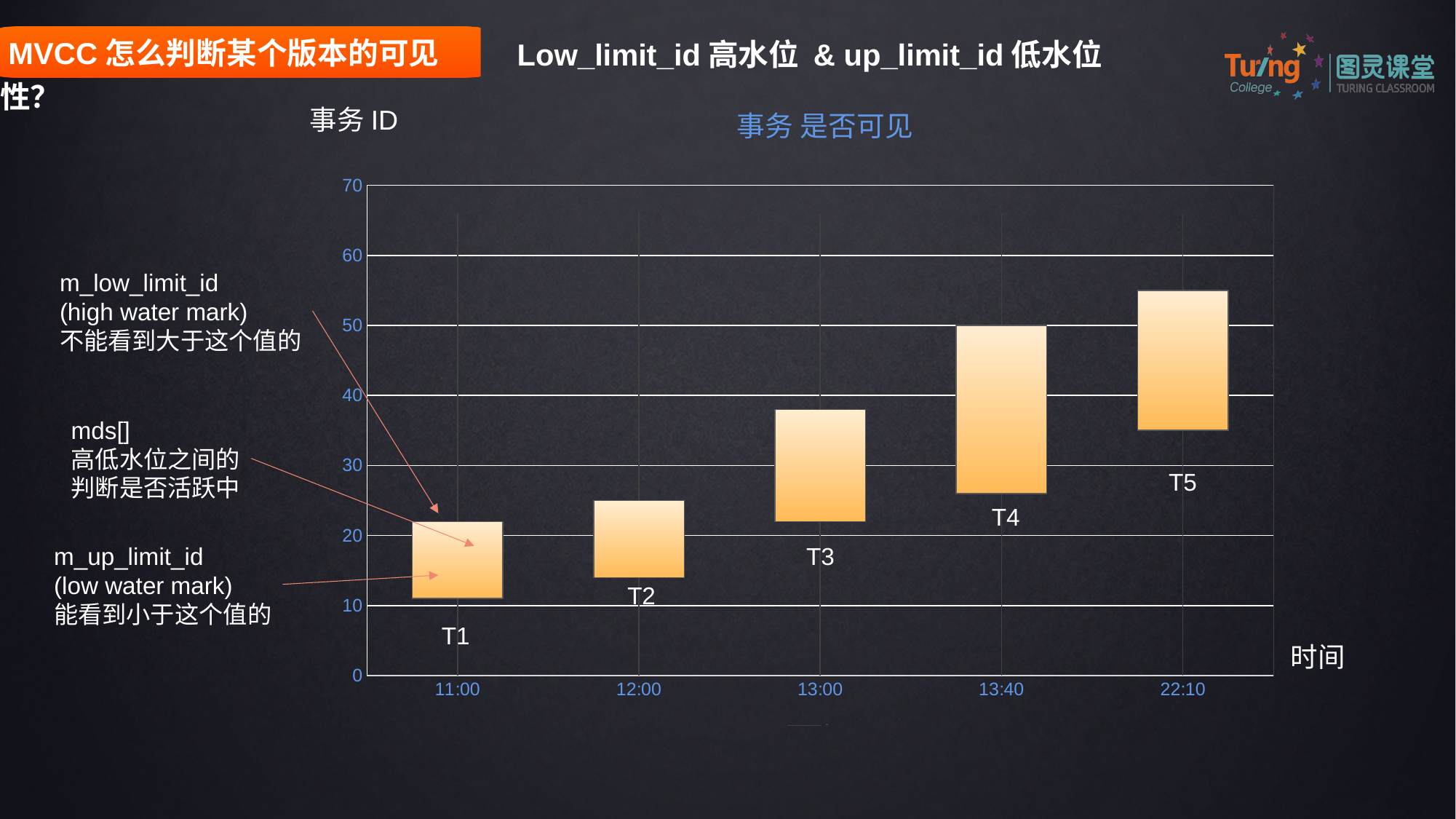

MVCC怎么判断某个版本的可见性？
Low_limit_id高水位 & up_limit_id低水位

[unsupported chart]

事务ID
m_low_limit_id
(high water mark)
不能看到大于这个值的
mds[]
高低水位之间的
判断是否活跃中
T5

T4

T3

m_up_limit_id
(low water mark)
能看到小于这个值的
T2

T1

时间